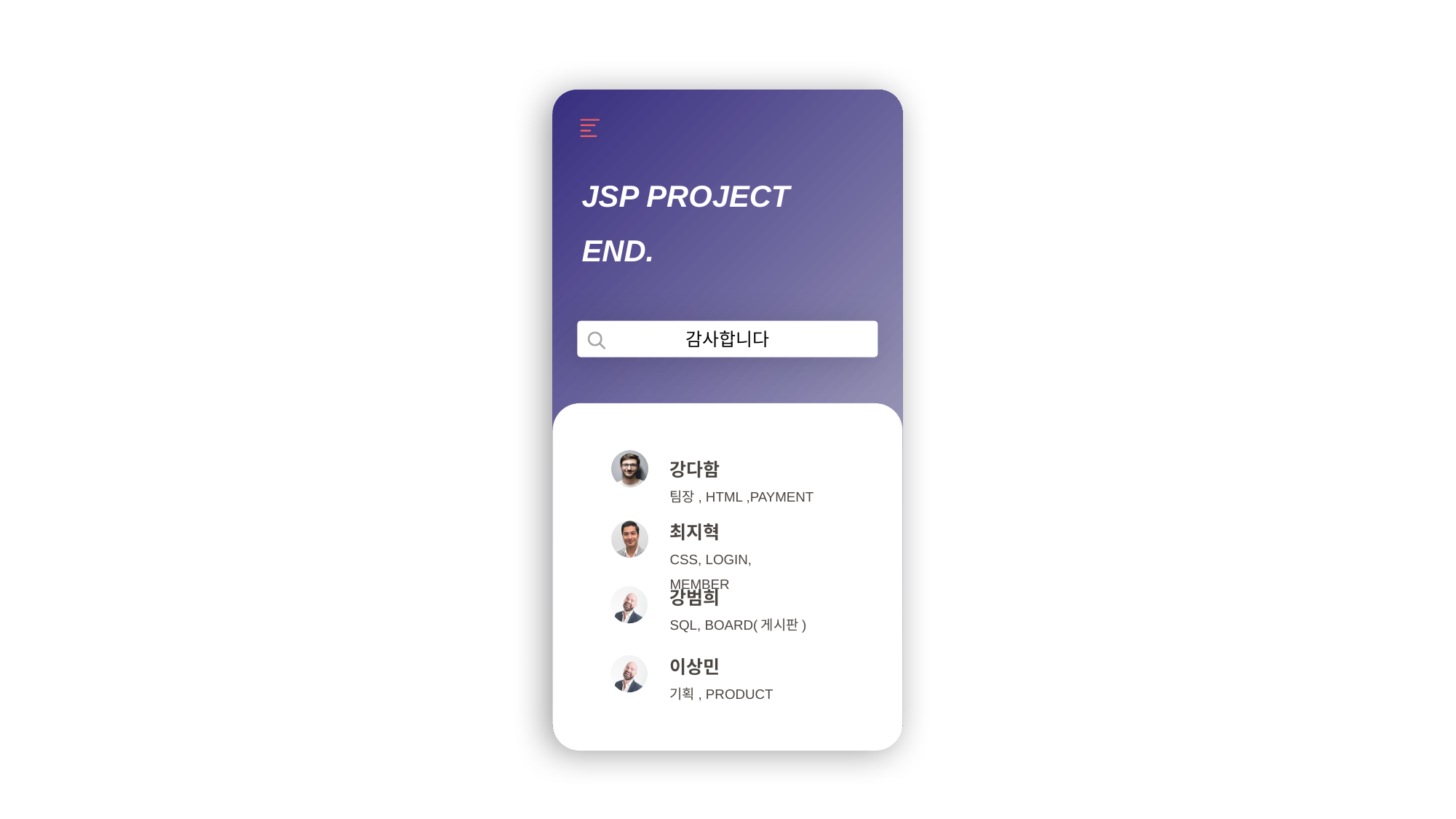

JSP PROJECT
END.
감사합니다

강다함
팀장, HTML ,PAYMENT

최지혁
CSS, LOGIN, MEMBER

강범희
SQL, BOARD(게시판)

이상민
기획, PRODUCT